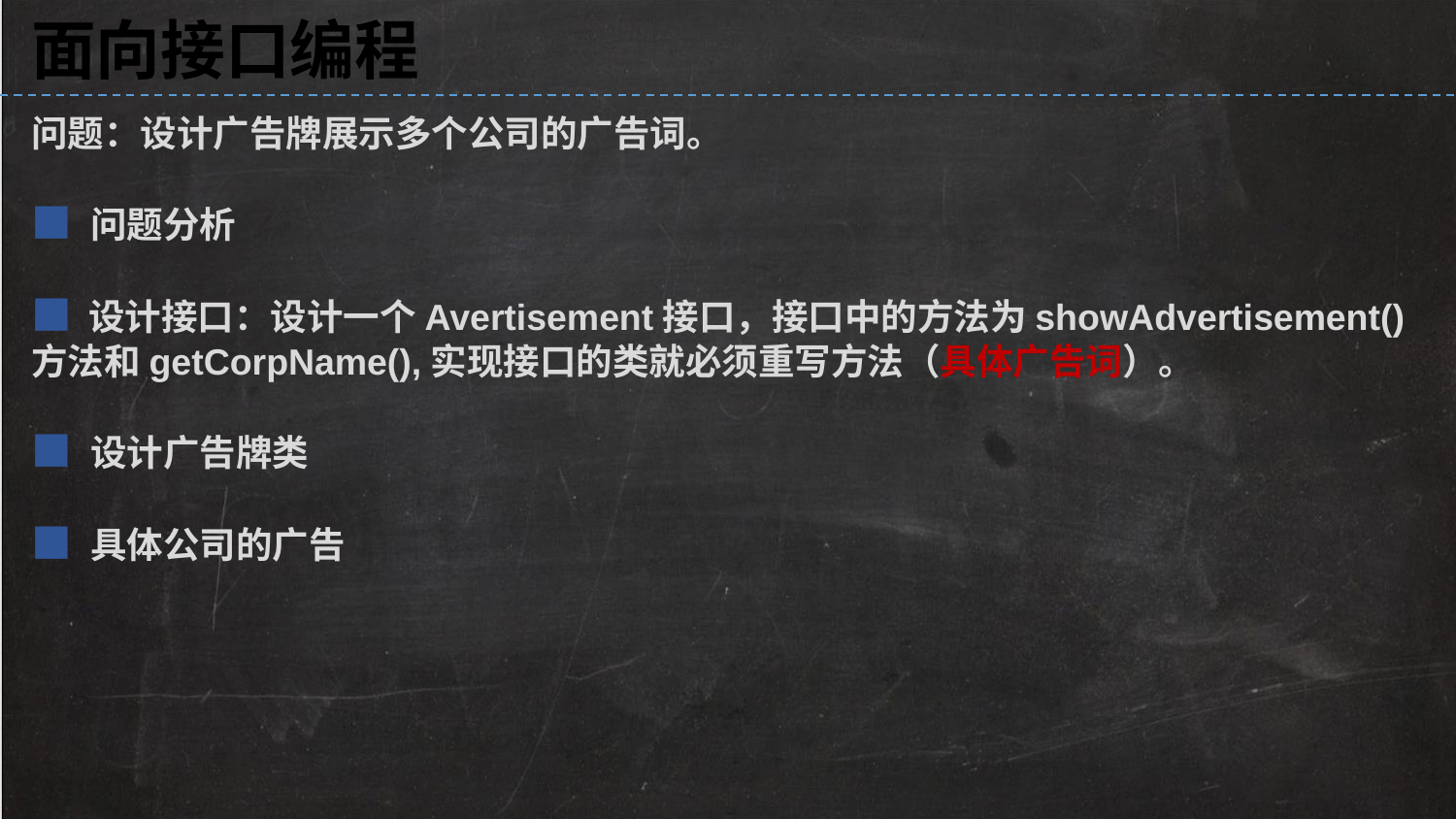

面向接口编程
问题：设计广告牌展示多个公司的广告词。

■ 问题分析

■ 设计接口：设计一个Avertisement接口，接口中的方法为showAdvertisement()方法和getCorpName(),实现接口的类就必须重写方法（具体广告词）。

■ 设计广告牌类

■ 具体公司的广告